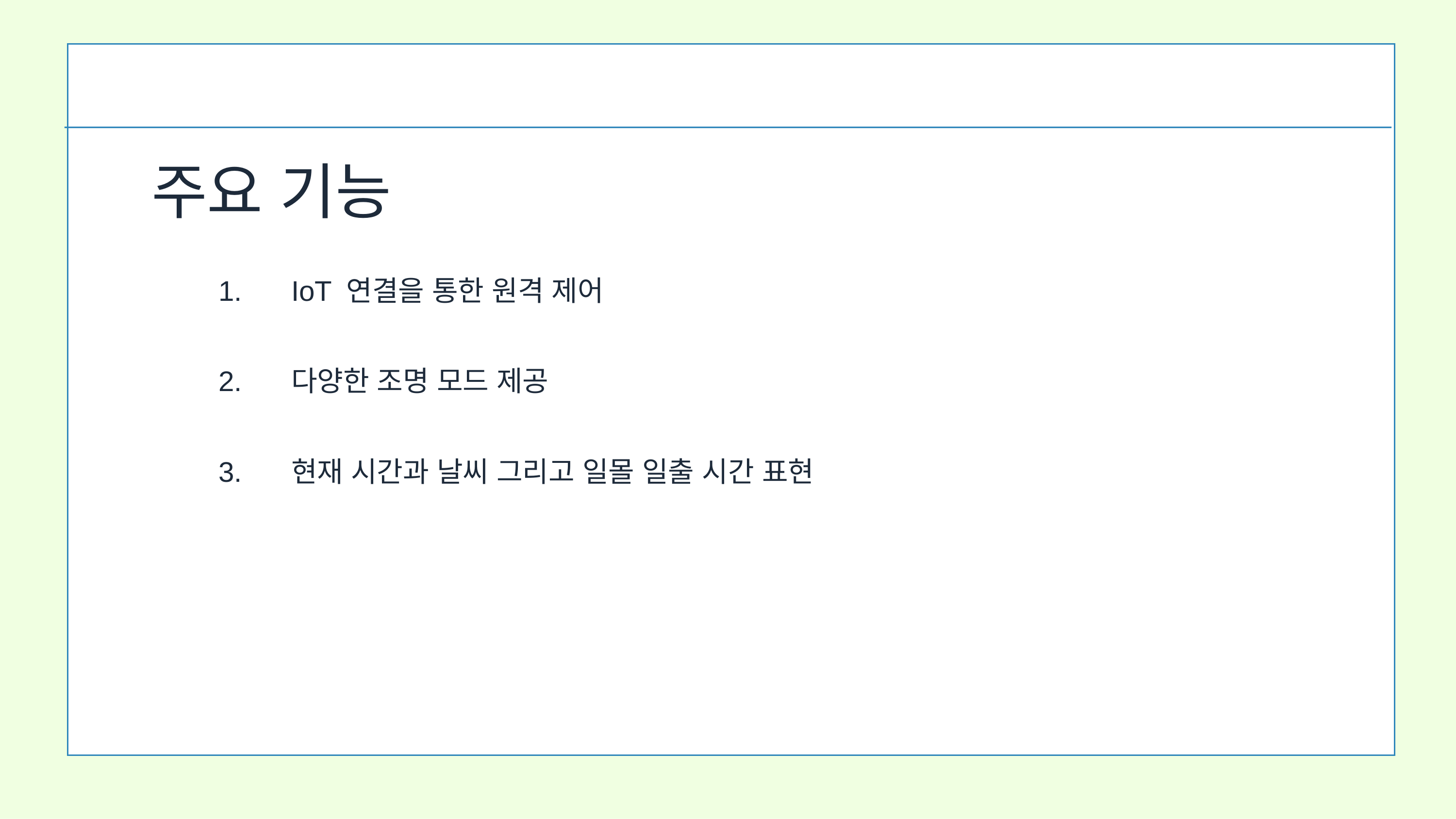

주요 기능
IoT 연결을 통한 원격 제어
다양한 조명 모드 제공
현재 시간과 날씨 그리고 일몰 일출 시간 표현